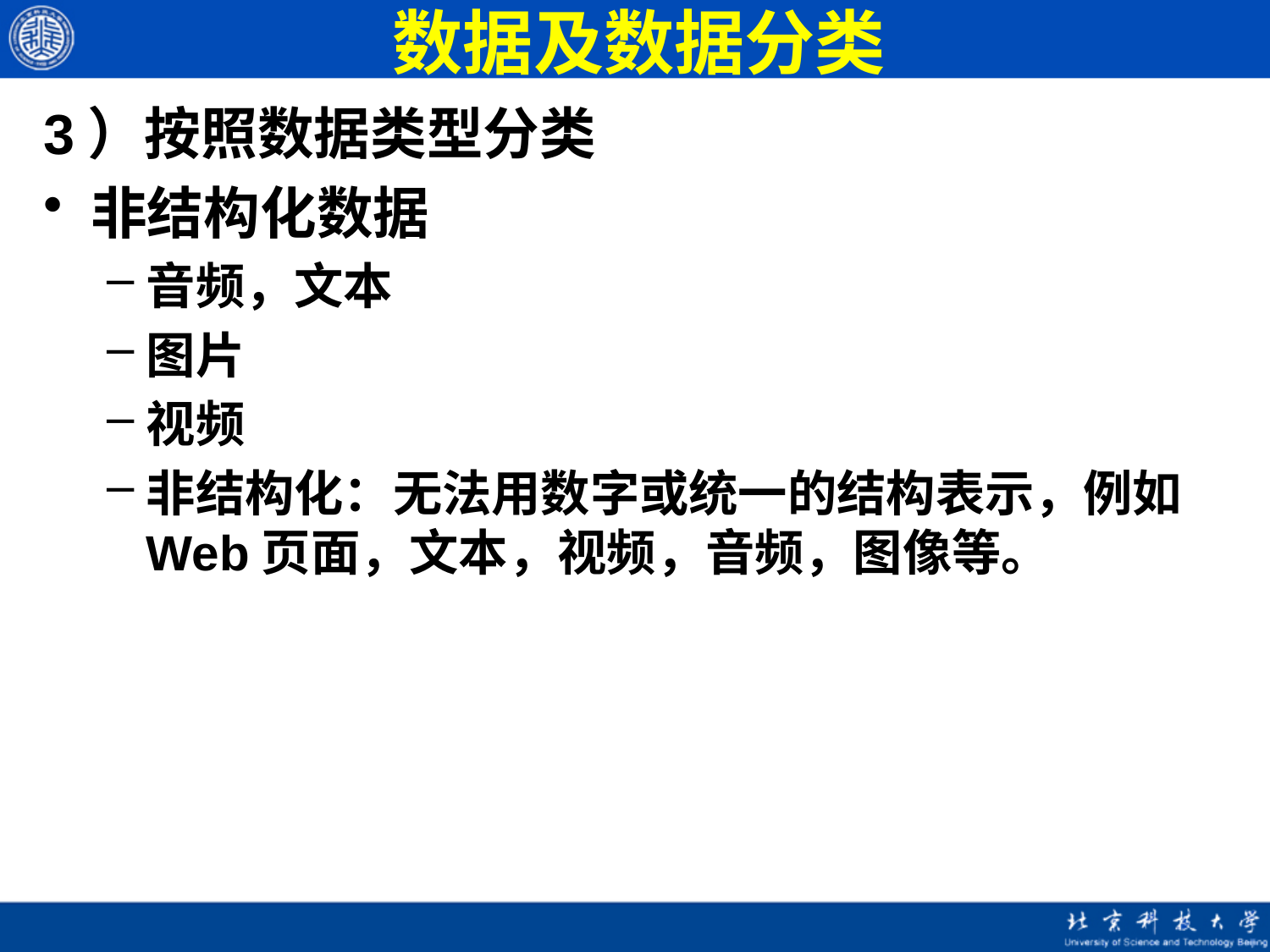

# 数据及数据分类
3）按照数据类型分类
非结构化数据
音频，文本
图片
视频
非结构化：无法用数字或统一的结构表示，例如Web页面，文本，视频，音频，图像等。